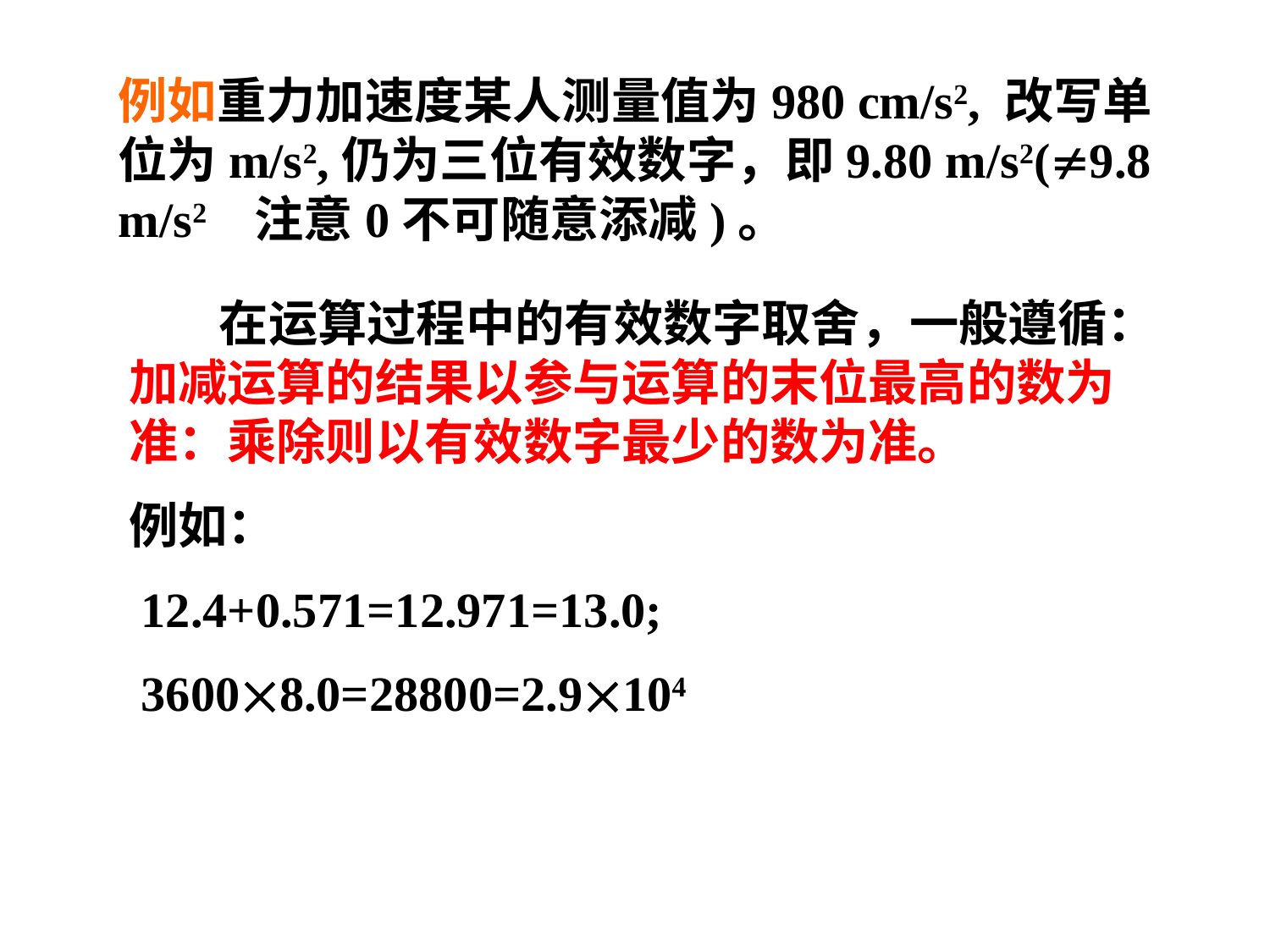

例如重力加速度某人测量值为980 cm/s2, 改写单位为m/s2,仍为三位有效数字，即9.80 m/s2(≠9.8 m/s2     注意0不可随意添减)。
       在运算过程中的有效数字取舍，一般遵循：加减运算的结果以参与运算的末位最高的数为准：乘除则以有效数字最少的数为准。
例如：
 12.4+0.571=12.971=13.0;
 3600×8.0=28800=2.9×104